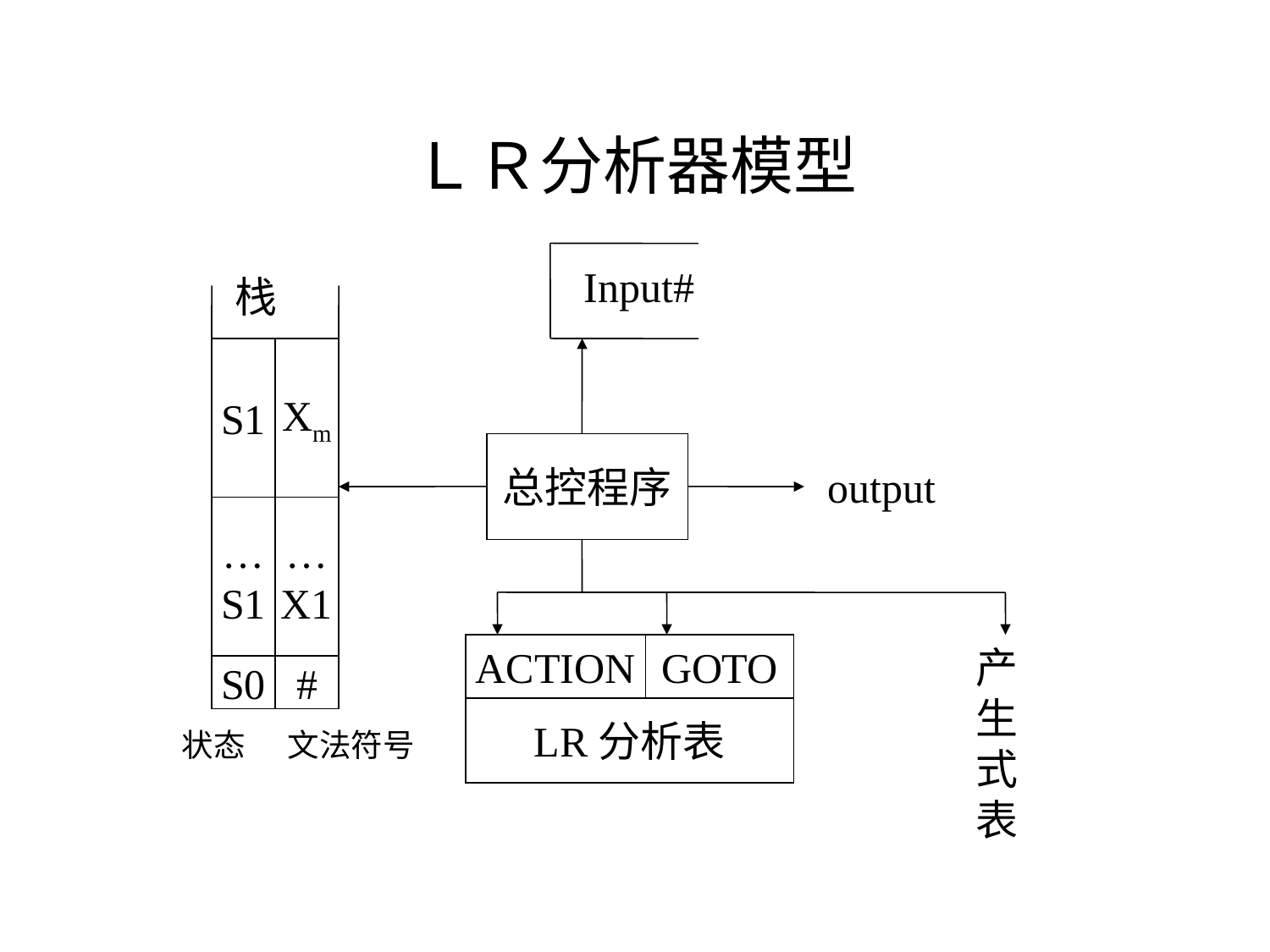

# ＬＲ分析器模型

Input#
栈

S1
Xm

总控程序
output

…
S1
…
X1

ACTION
GOTO
产生式表
S0
#
LR分析表
状态
文法符号